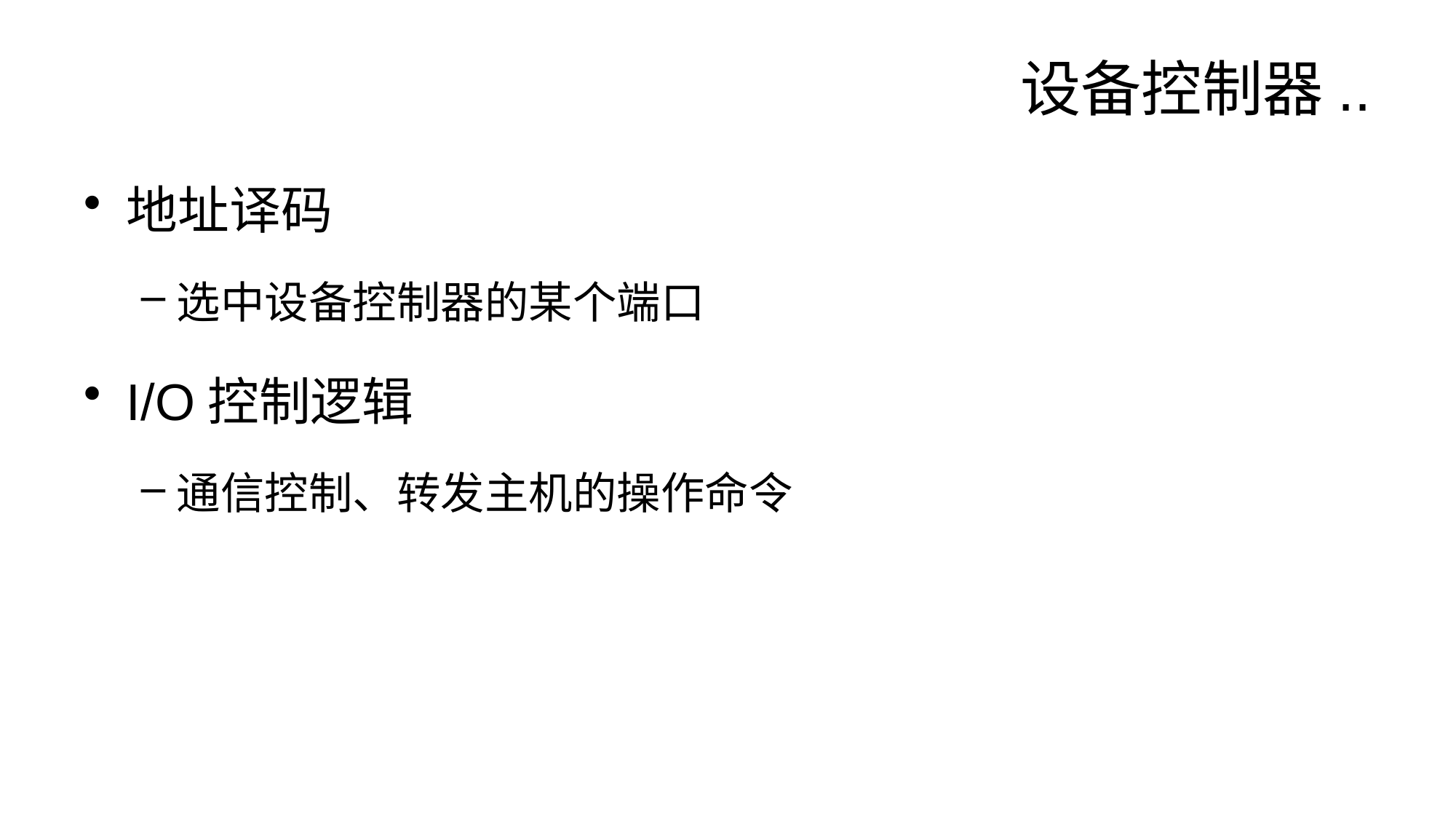

# 设备控制器..
地址译码
选中设备控制器的某个端口
I/O控制逻辑
通信控制、转发主机的操作命令